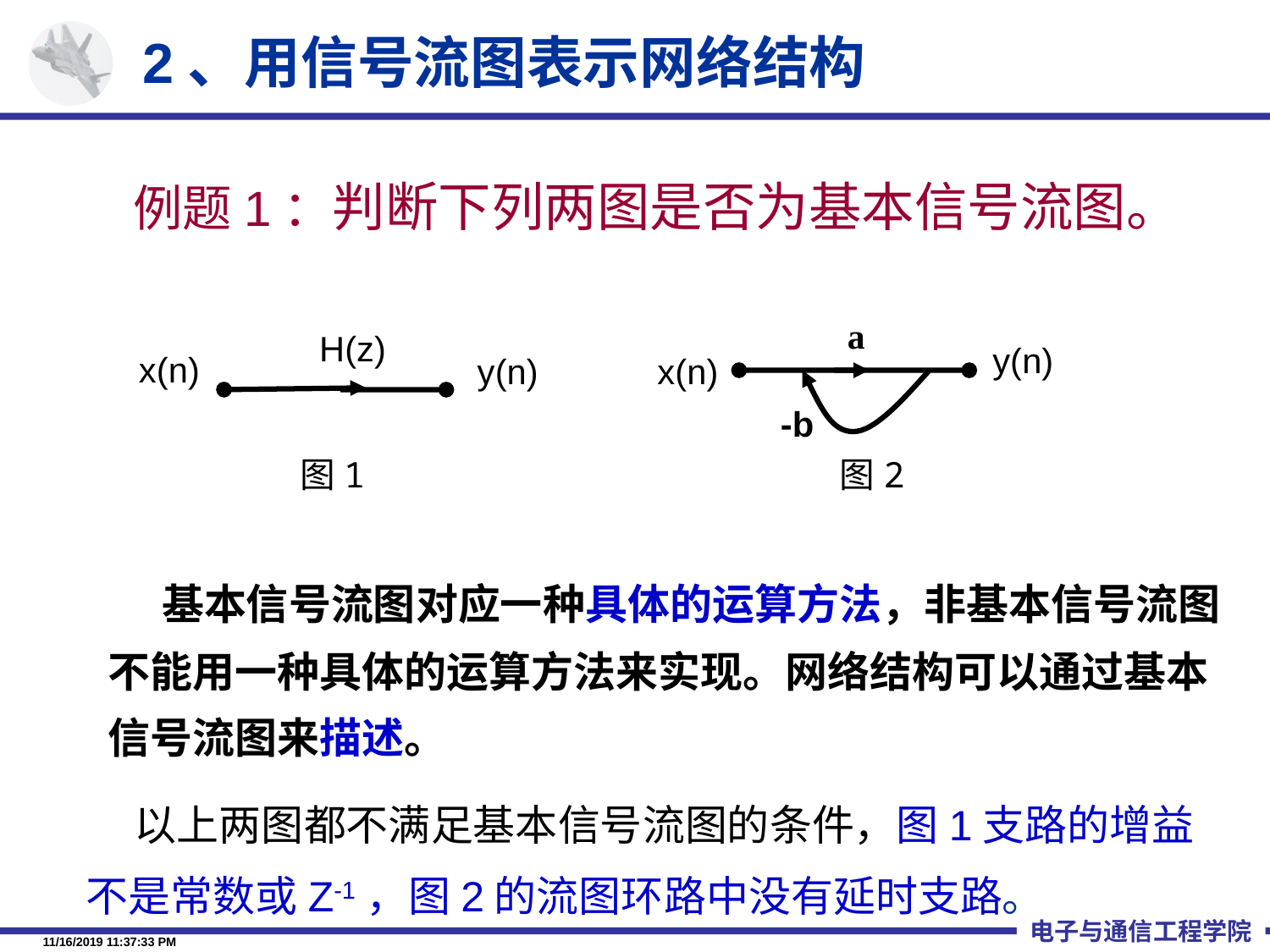

2、用信号流图表示网络结构
例题1：判断下列两图是否为基本信号流图。

        基本信号流图对应一种具体的运算方法，非基本信号流图不能用一种具体的运算方法来实现。网络结构可以通过基本信号流图来描述。

a
H(z)
x(n)
y(n)

图1
y(n)
x(n)

-b
图2
    以上两图都不满足基本信号流图的条件，图1支路的增益不是常数或Z-1，图2的流图环路中没有延时支路。